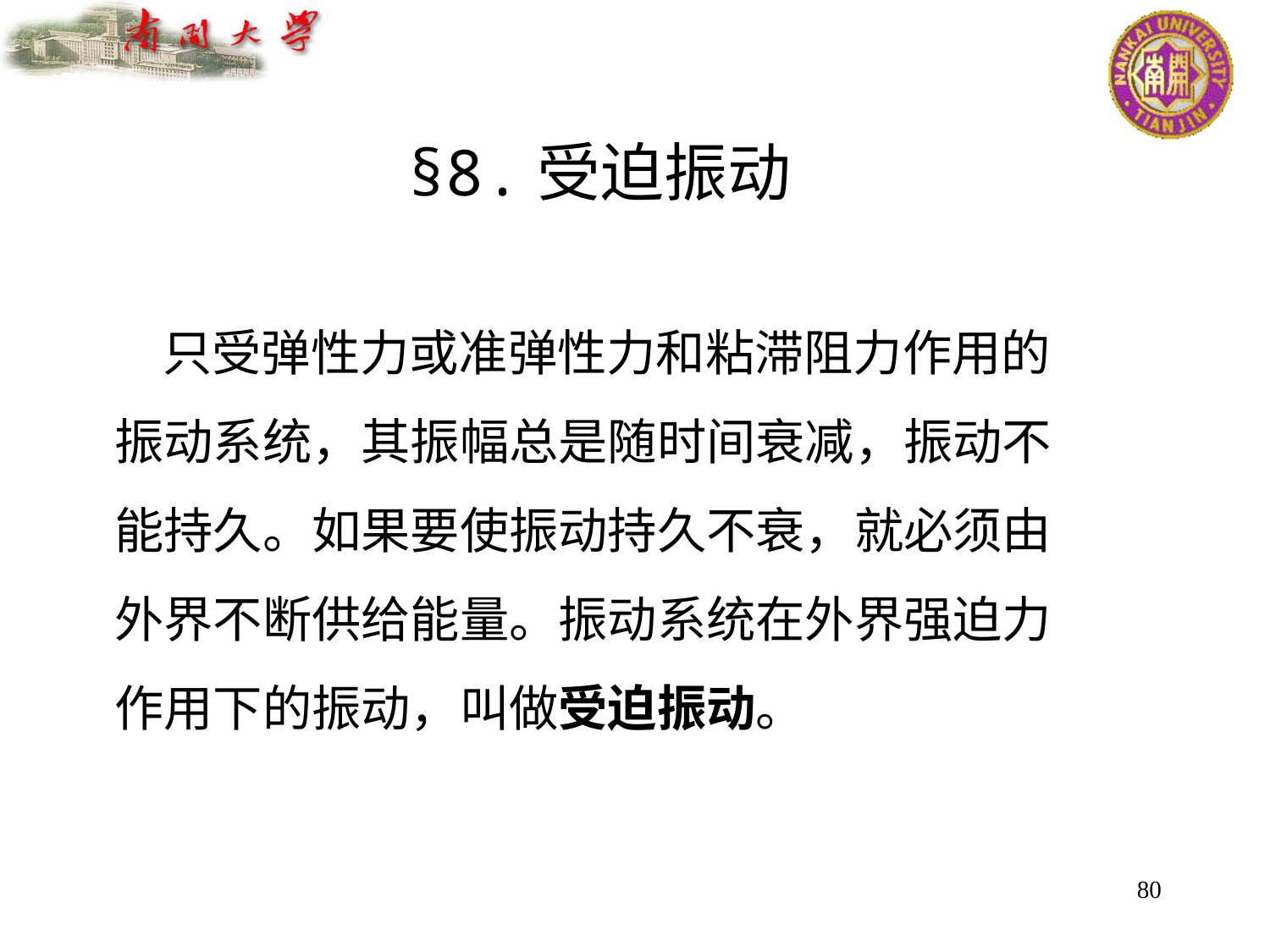

# §8.受迫振动
    只受弹性力或准弹性力和粘滞阻力作用的振动系统，其振幅总是随时间衰减，振动不能持久。如果要使振动持久不衰，就必须由外界不断供给能量。振动系统在外界强迫力作用下的振动，叫做受迫振动。
80